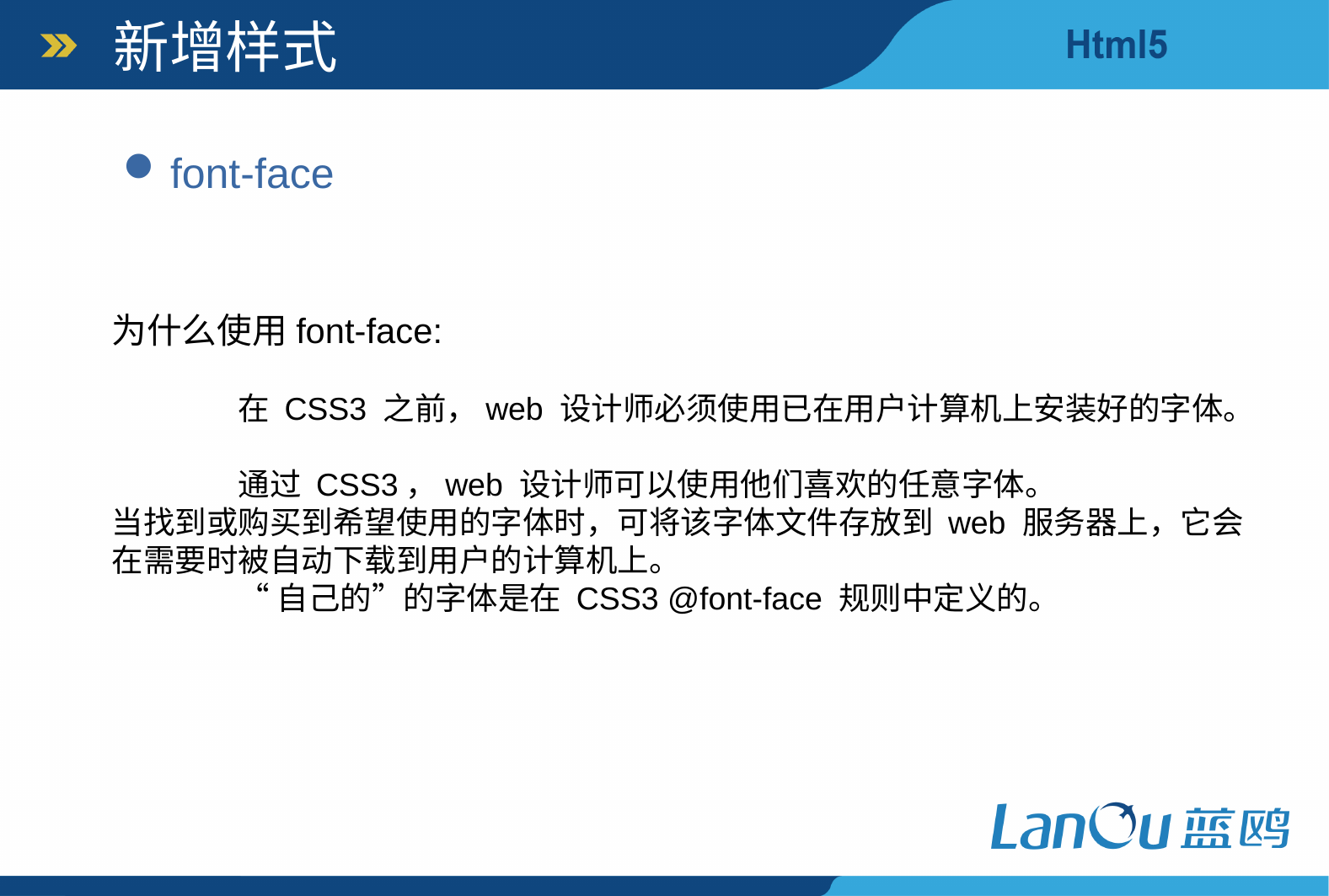

新增样式
font-face

为什么使用font-face:

	在 CSS3 之前，web 设计师必须使用已在用户计算机上安装好的字体。

	通过 CSS3，web 设计师可以使用他们喜欢的任意字体。
当找到或购买到希望使用的字体时，可将该字体文件存放到 web 服务器上，它会在需要时被自动下载到用户的计算机上。
	“自己的”的字体是在 CSS3 @font-face 规则中定义的。